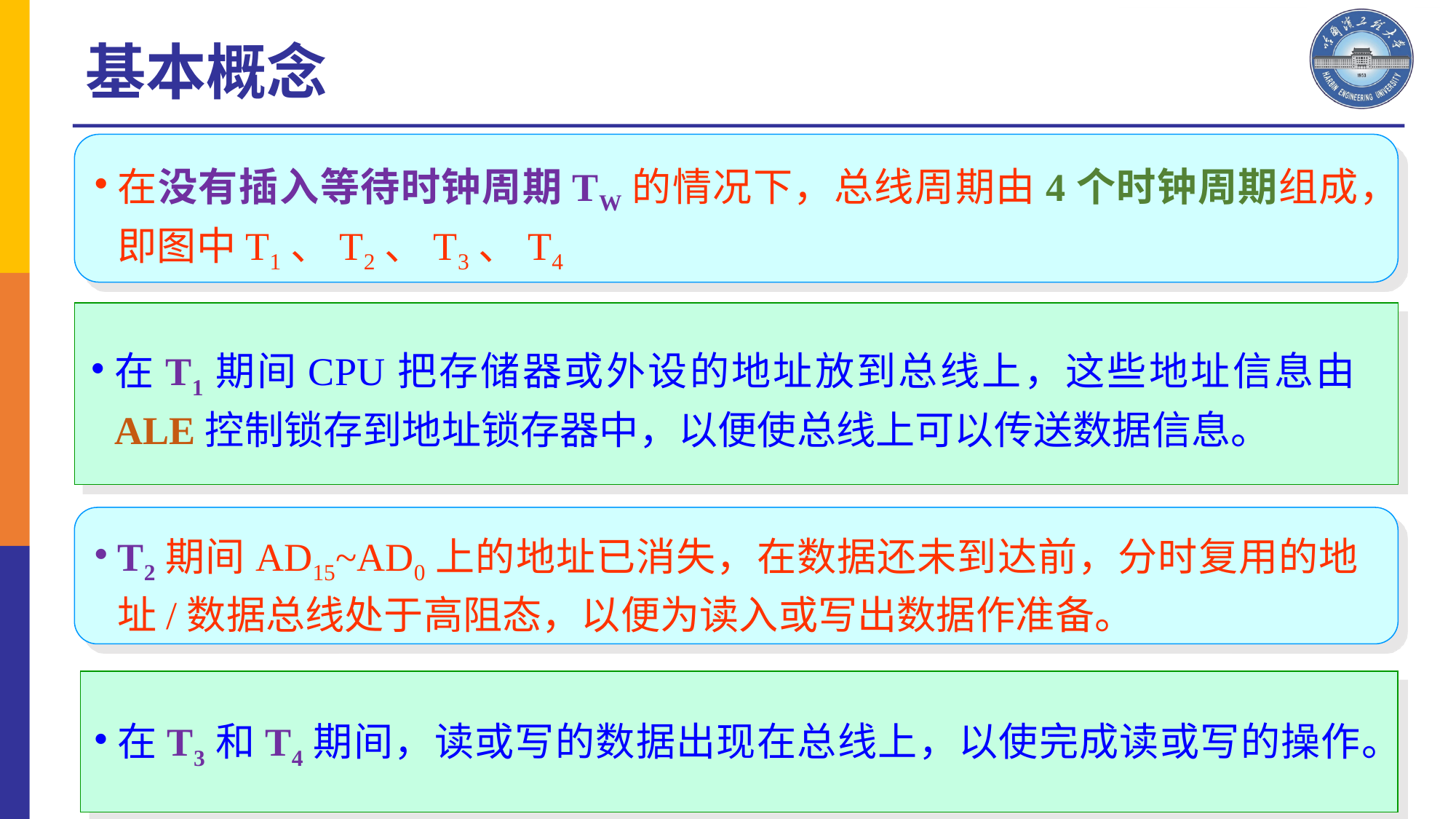

基本概念

在没有插入等待时钟周期TW的情况下，总线周期由4个时钟周期组成，即图中T1、T2、T3、T4

在T1期间CPU把存储器或外设的地址放到总线上，这些地址信息由ALE控制锁存到地址锁存器中，以便使总线上可以传送数据信息。

T2期间AD15~AD0上的地址已消失，在数据还未到达前，分时复用的地址/数据总线处于高阻态，以便为读入或写出数据作准备。

在T3和T4期间，读或写的数据出现在总线上，以使完成读或写的操作。